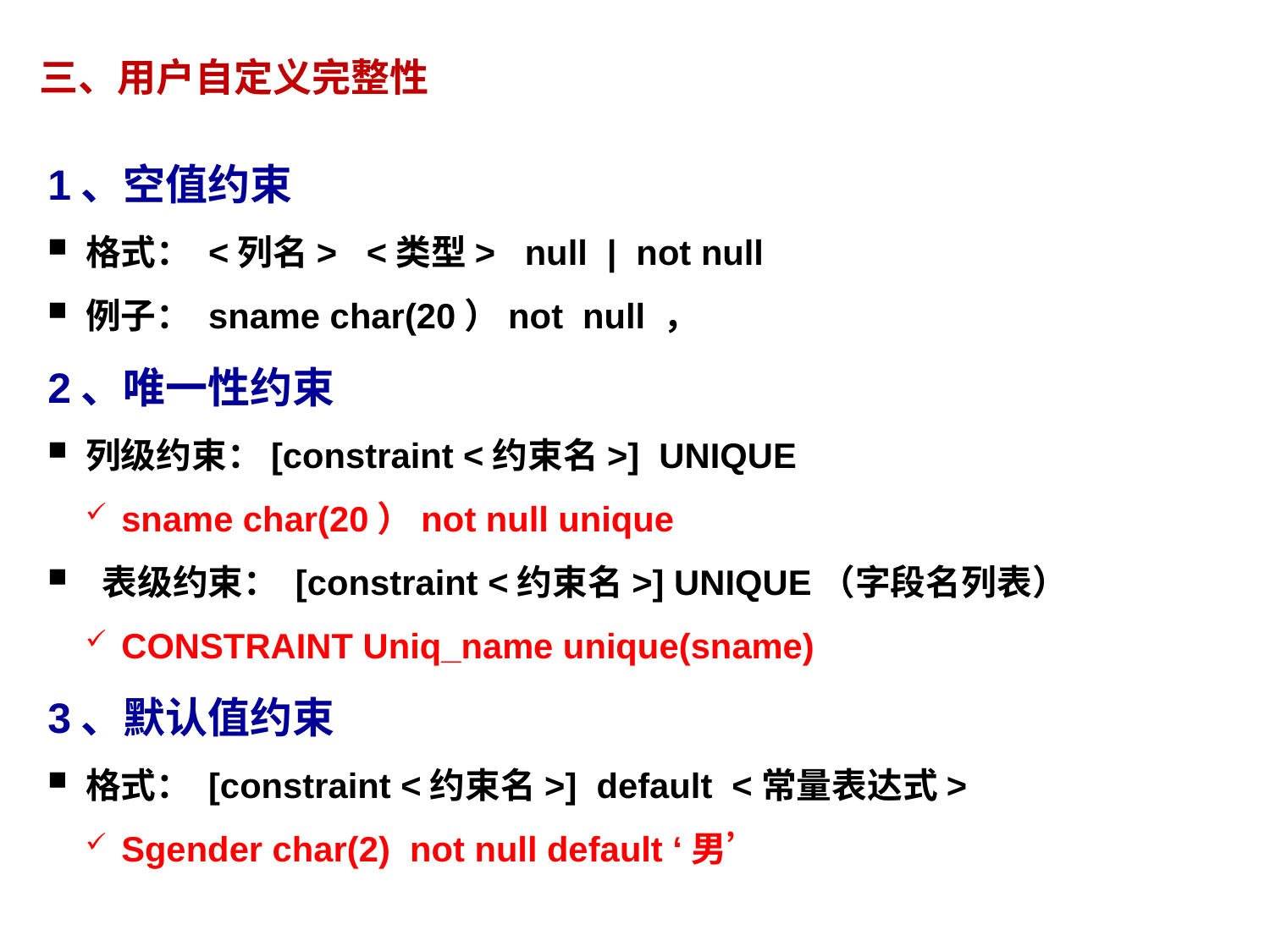

# 三、用户自定义完整性
1、空值约束
格式： <列名>   <类型>   null  |  not null
例子： sname char(20）not  null ，
2、唯一性约束
列级约束：[constraint <约束名>]  UNIQUE
sname char(20）not null unique
 表级约束： [constraint <约束名>] UNIQUE（字段名列表）
CONSTRAINT Uniq_name unique(sname)
3、默认值约束
格式： [constraint <约束名>]  default  <常量表达式>
Sgender char(2)  not null default ‘男’